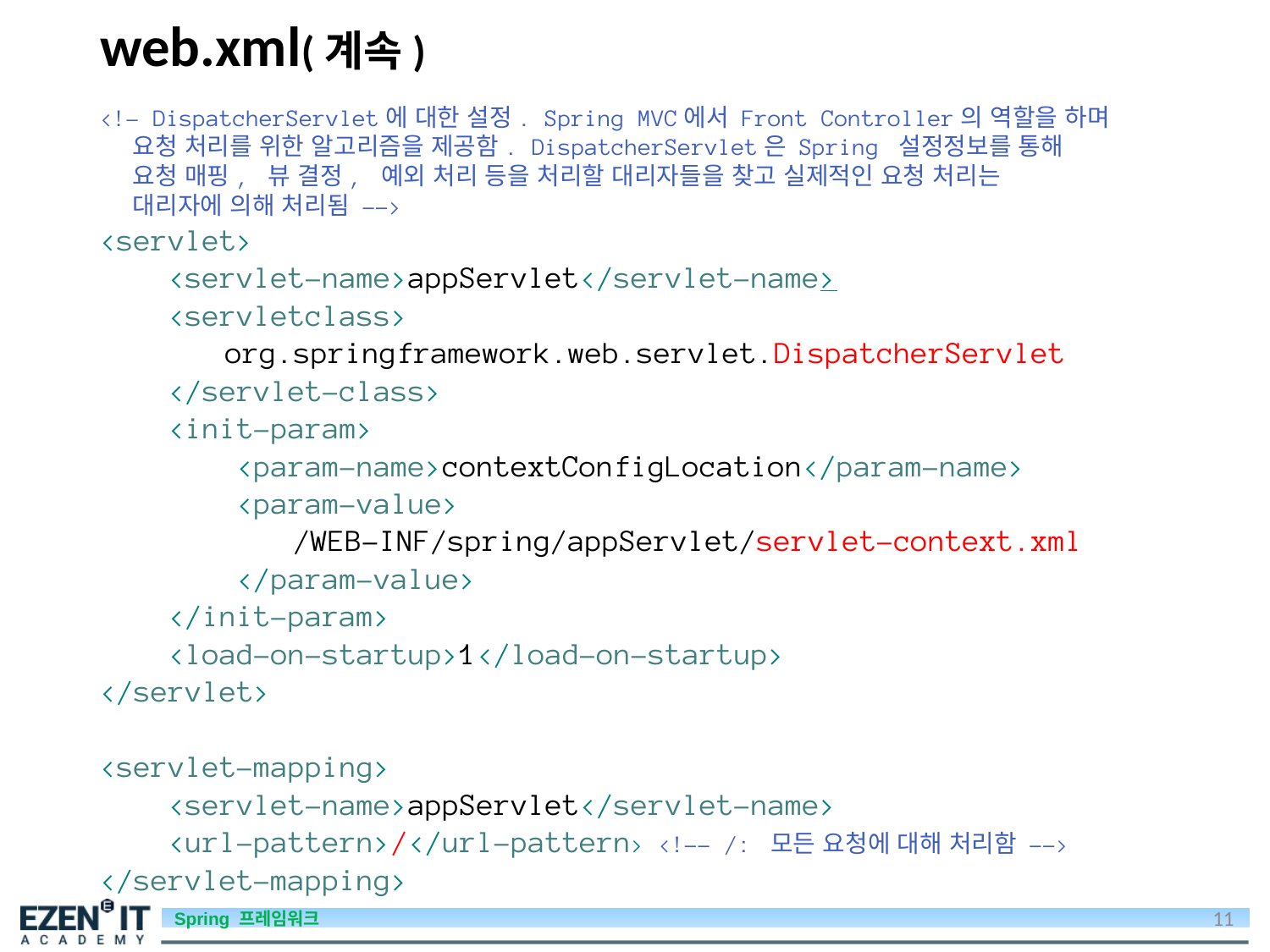

# web.xml(계속)
<!– DispatcherServlet에 대한 설정. Spring MVC에서 Front Controller의 역할을 하며
    요청 처리를 위한 알고리즘을 제공함. DispatcherServlet은 Spring 설정정보를 통해
    요청 매핑, 뷰 결정, 예외 처리 등을 처리할 대리자들을 찾고 실제적인 요청 처리는
    대리자에 의해 처리됨 -->
<servlet>
    <servlet-name>appServlet</servlet-name>
    <servletclass>
	org.springframework.web.servlet.DispatcherServlet
    </servlet-class>
    <init-param>
        <param-name>contextConfigLocation</param-name>
        <param-value>
	    /WEB-INF/spring/appServlet/servlet-context.xml
        </param-value>
    </init-param>
    <load-on-startup>1</load-on-startup>
</servlet>

<servlet-mapping>
    <servlet-name>appServlet</servlet-name>
    <url-pattern>/</url-pattern> <!-- /: 모든 요청에 대해 처리함 -->
</servlet-mapping>

11